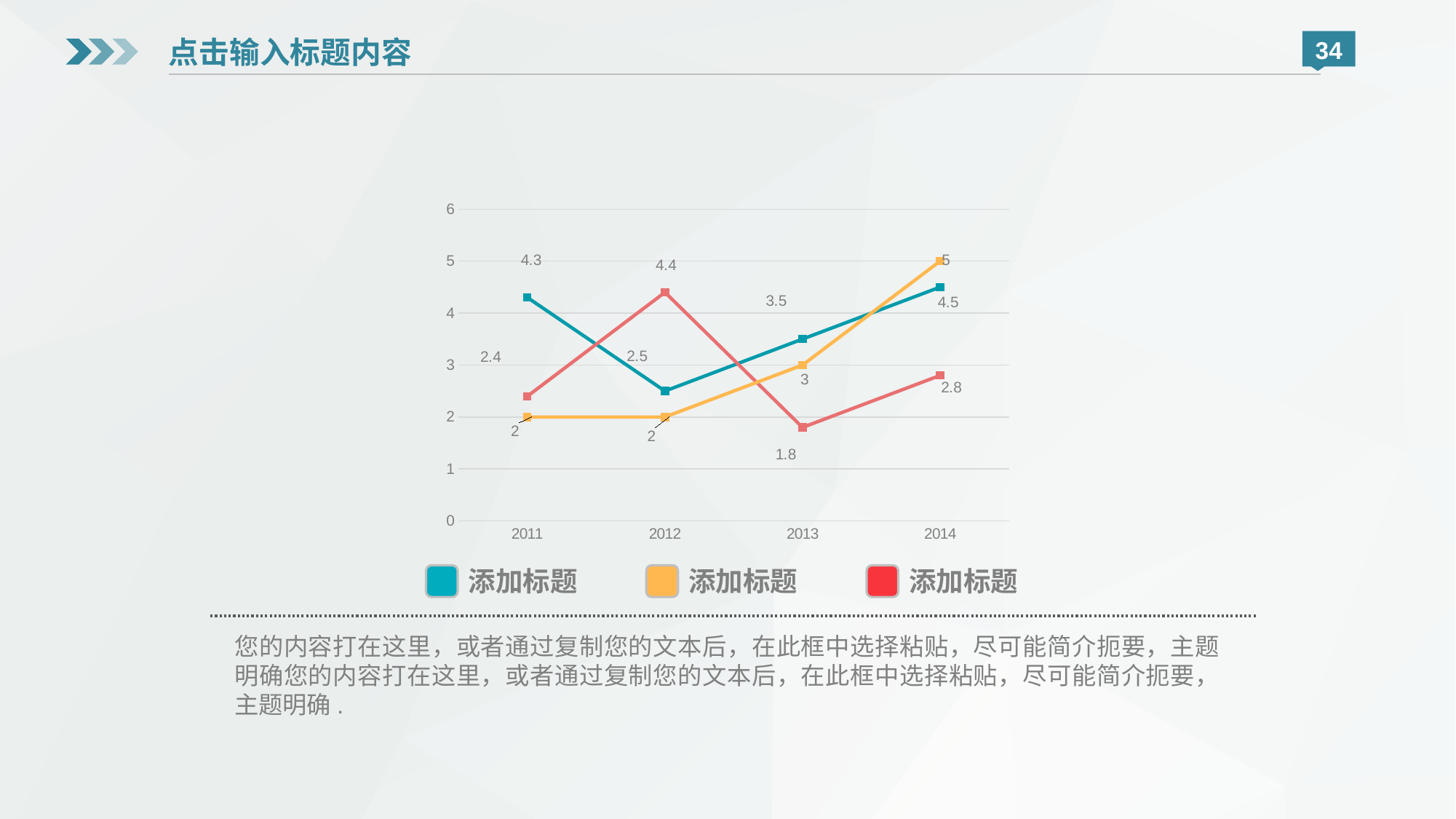

点击输入标题内容
34

### Chart

| Category | 主题 1 | 主题 2 | 主题 3 |
|---|---|---|---|
| 2011 | 4.3 | 2.4 | 2.0 |
| 2012 | 2.5 | 4.4 | 2.0 |
| 2013 | 3.5 | 1.8 | 3.0 |
| 2014 | 4.5 | 2.8 | 5.0 |
添加标题

添加标题

添加标题

您的内容打在这里，或者通过复制您的文本后，在此框中选择粘贴，尽可能简介扼要，主题明确您的内容打在这里，或者通过复制您的文本后，在此框中选择粘贴，尽可能简介扼要，主题明确.